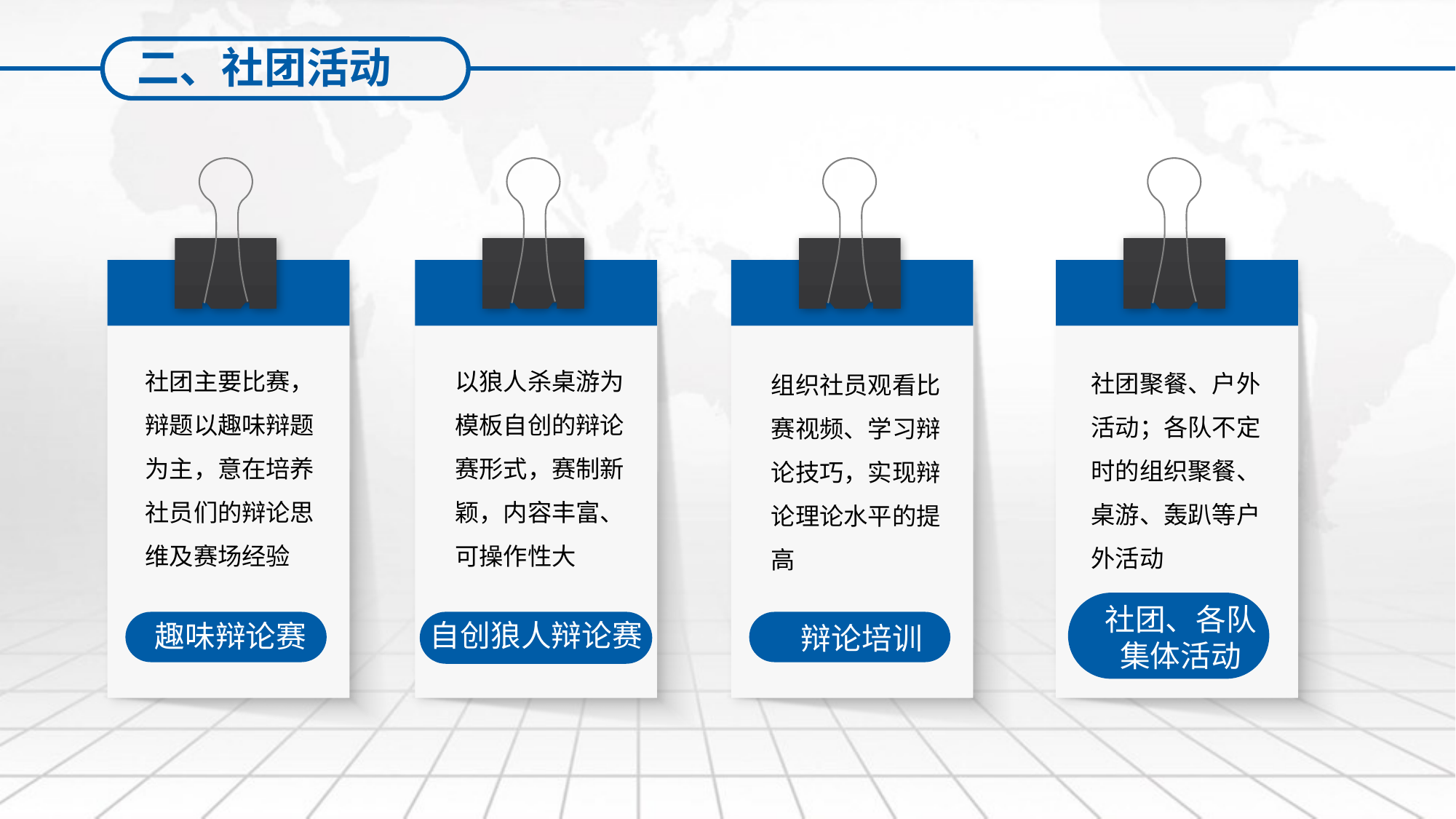

二、社团活动

社团主要比赛，辩题以趣味辩题为主，意在培养社员们的辩论思维及赛场经验

趣味辩论赛

以狼人杀桌游为模板自创的辩论赛形式，赛制新颖，内容丰富、可操作性大

自创狼人辩论赛

组织社员观看比赛视频、学习辩论技巧，实现辩论理论水平的提高

辩论培训

社团聚餐、户外活动；各队不定时的组织聚餐、桌游、轰趴等户外活动

社团、各队集体活动